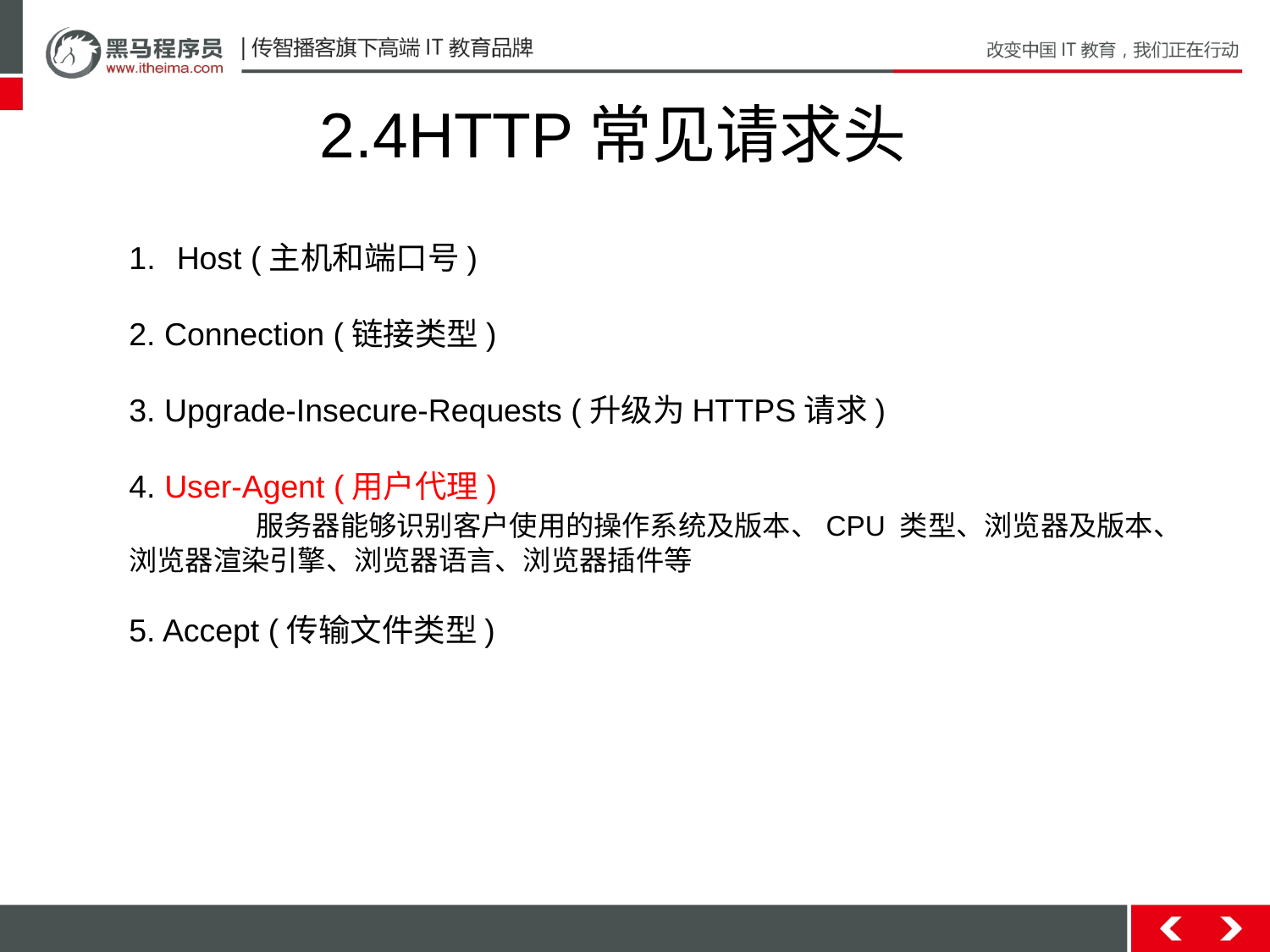

# 2.4HTTP常见请求头
Host (主机和端口号)

2. Connection (链接类型)

3. Upgrade-Insecure-Requests (升级为HTTPS请求)

4. User-Agent (用户代理)
	服务器能够识别客户使用的操作系统及版本、CPU 类型、浏览器及版本、浏览器渲染引擎、浏览器语言、浏览器插件等

5. Accept (传输文件类型)